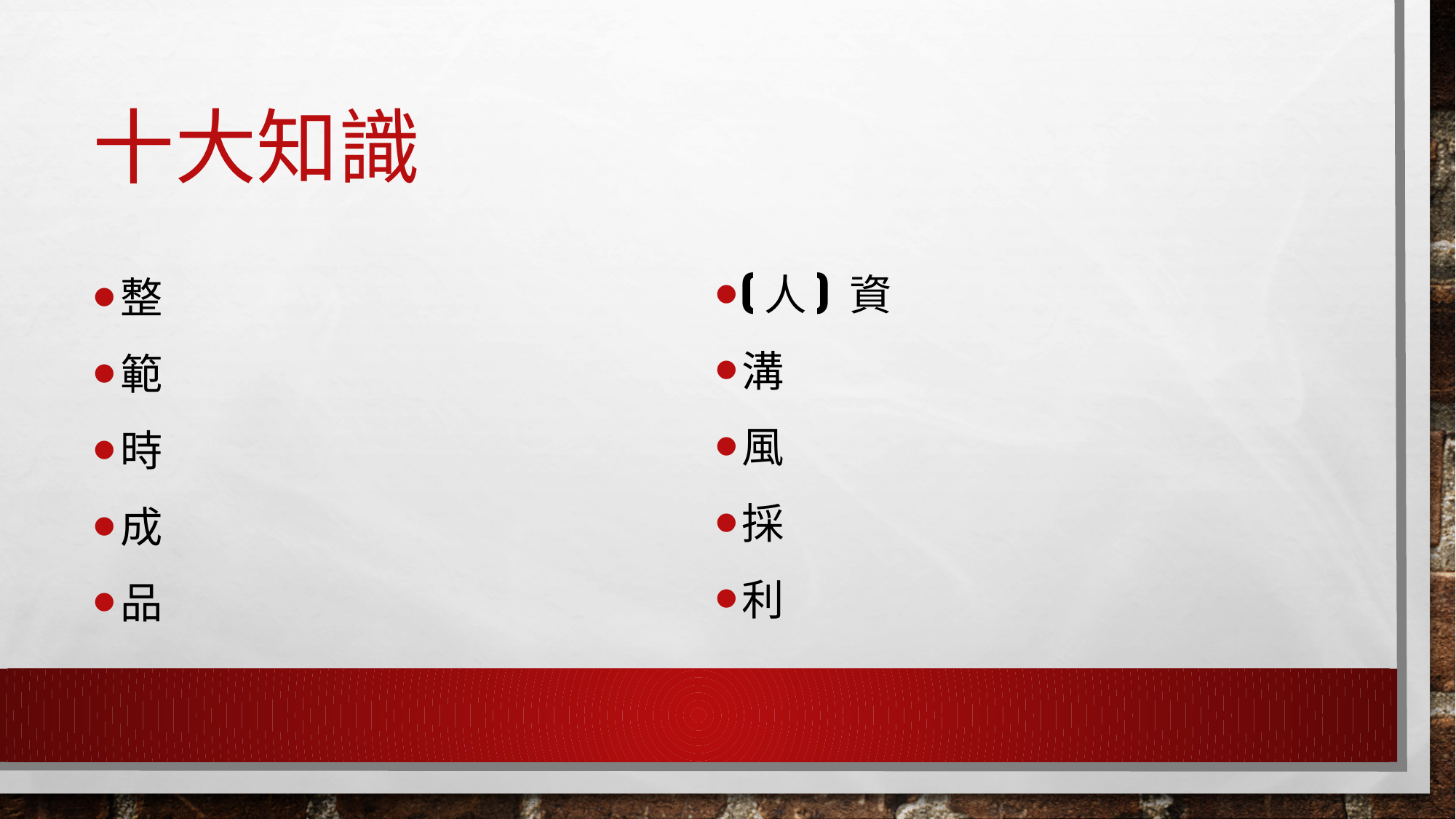

# 十大知識
(人) 資
溝
風
採
利
整
範
時
成
品